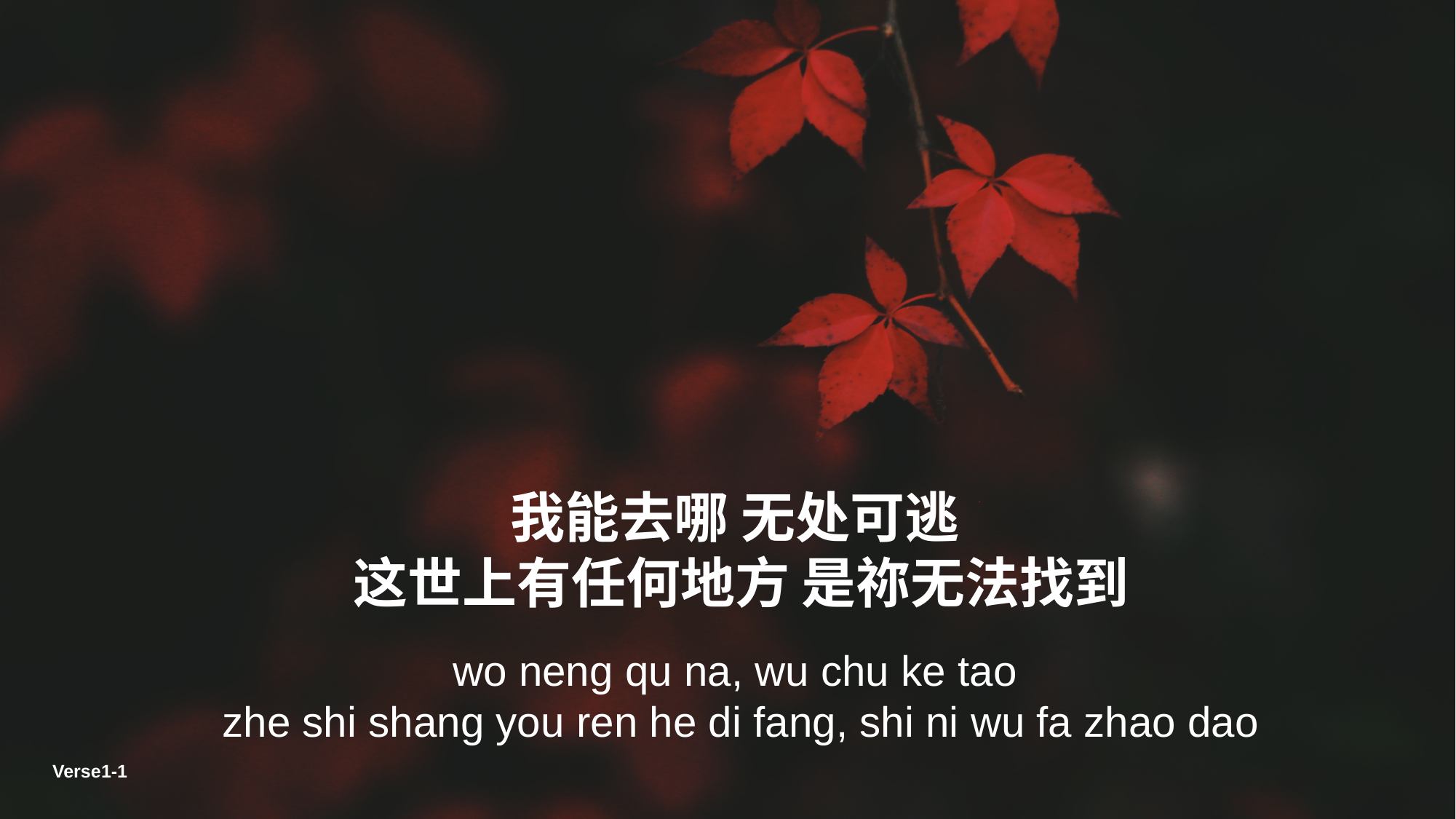

我能去哪 无处可逃
这世上有任何地方 是祢无法找到

wo neng qu na, wu chu ke tao
zhe shi shang you ren he di fang, shi ni wu fa zhao dao
Verse1-1